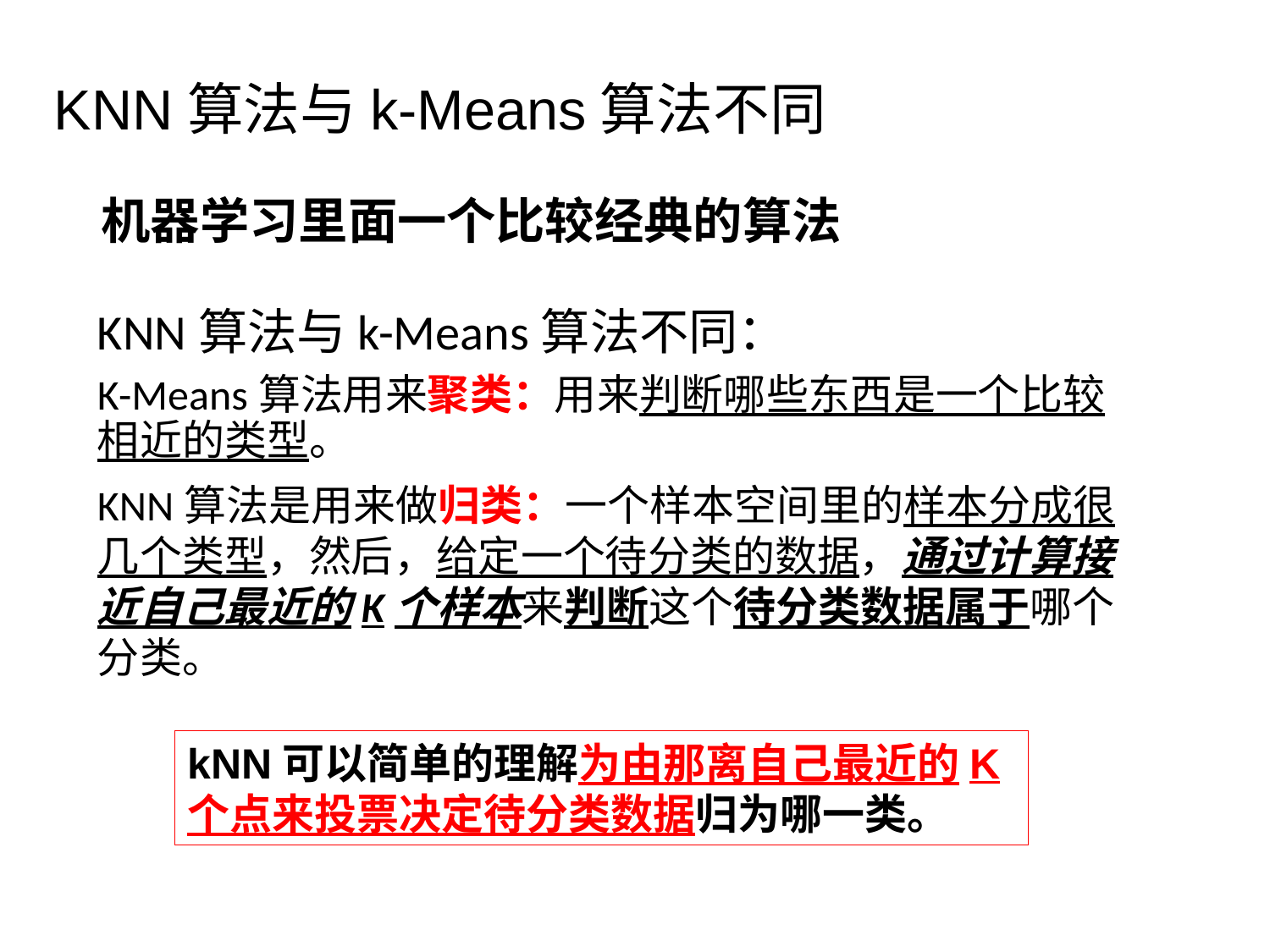

4.5典型算法

# KNN算法与k-Means算法不同
机器学习里面一个比较经典的算法
KNN算法与k-Means算法不同：
K-Means算法用来聚类：用来判断哪些东西是一个比较相近的类型。
KNN算法是用来做归类：一个样本空间里的样本分成很几个类型，然后，给定一个待分类的数据，通过计算接近自己最近的K个样本来判断这个待分类数据属于哪个分类。

kNN可以简单的理解为由那离自己最近的K个点来投票决定待分类数据归为哪一类。